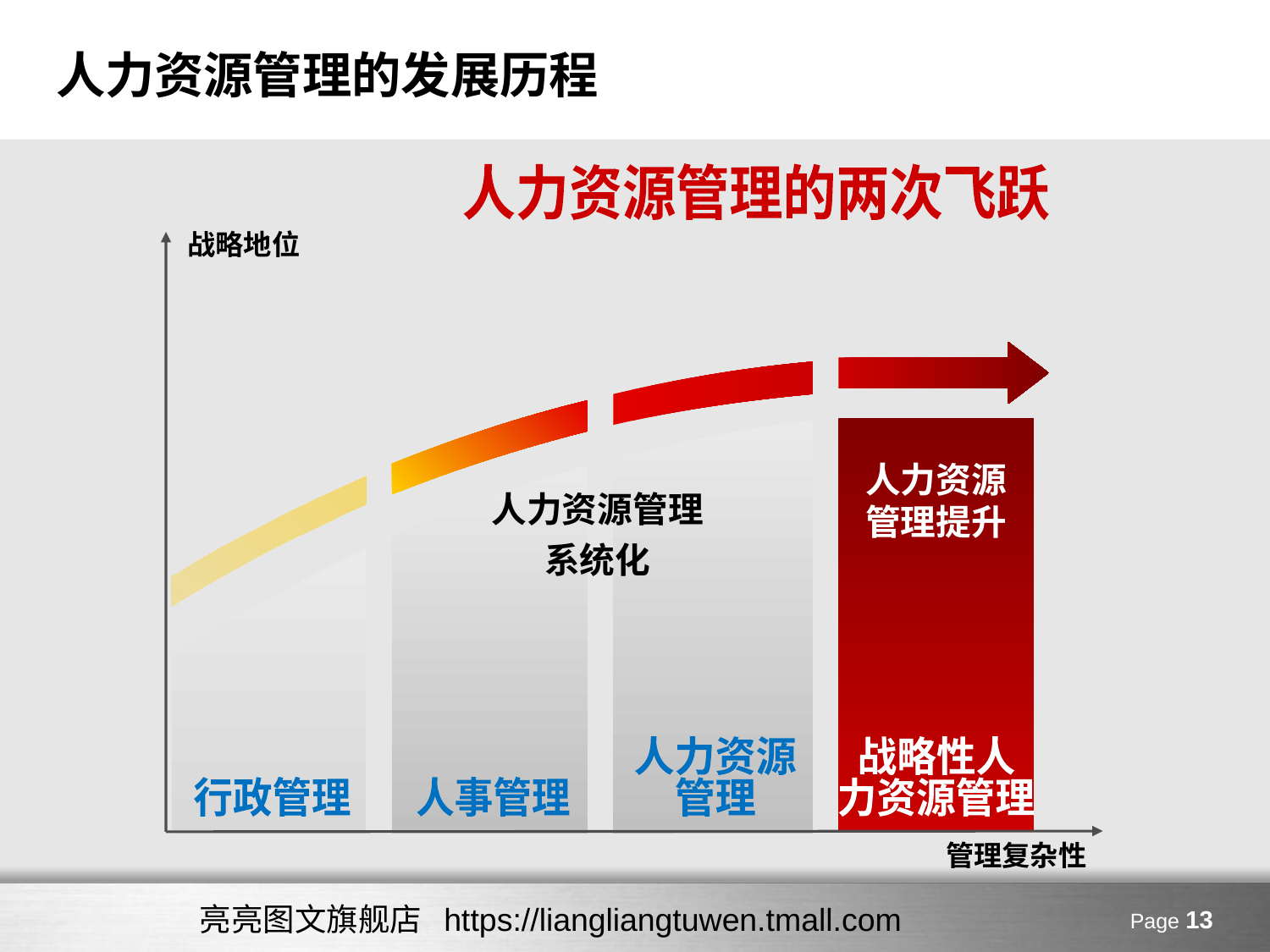

# 人力资源管理的发展历程
人力资源管理的两次飞跃
战略地位

人力资源
管理提升

人力资源管理系统化

管理复杂性
人力资源
管理
战略性人
力资源管理
行政管理
人事管理

亮亮图文旗舰店  https://liangliangtuwen.tmall.com
Page 13